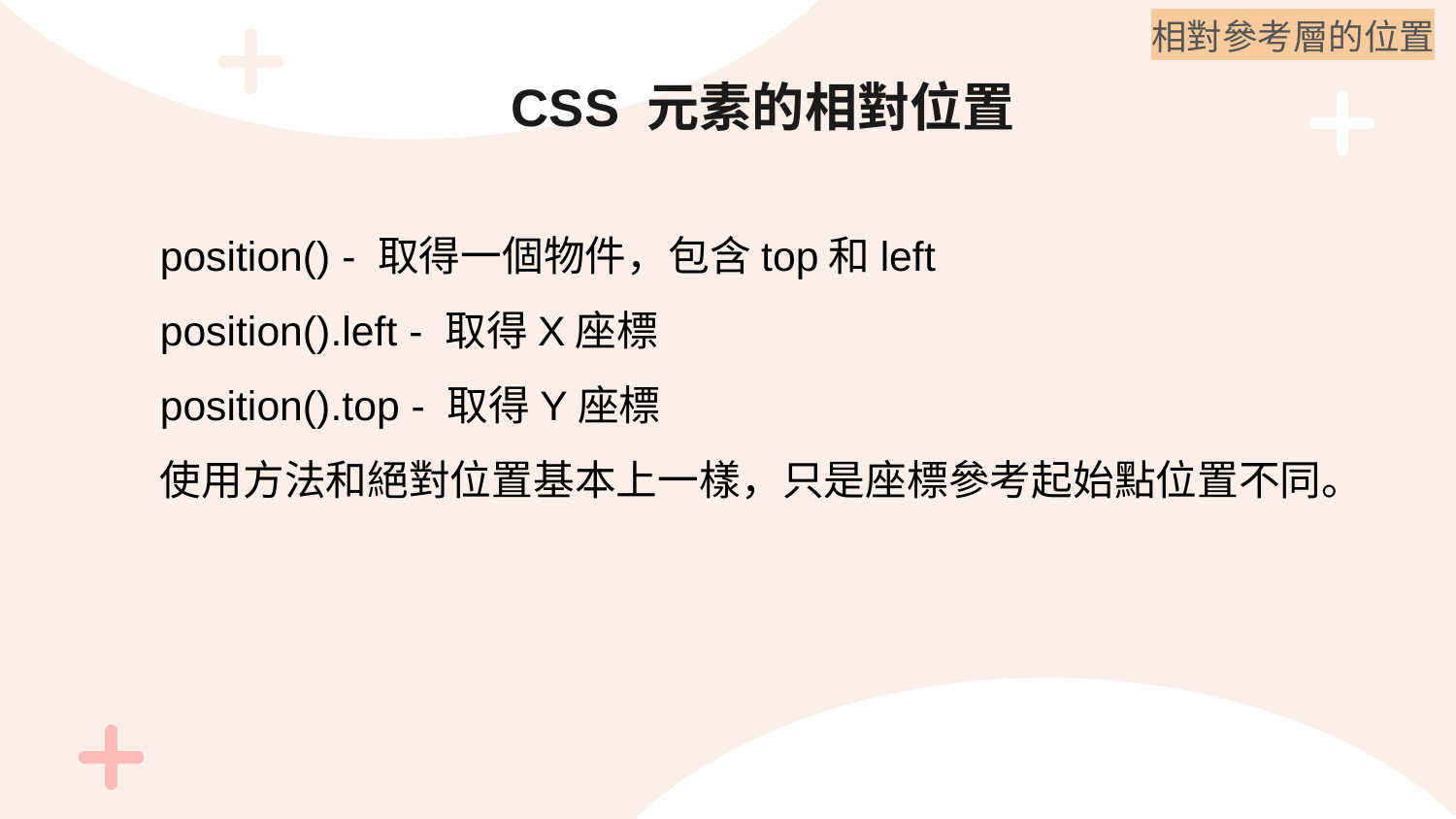

相對參考層的位置
# CSS 元素的相對位置
position() - 取得一個物件，包含top和left
position().left - 取得X座標
position().top - 取得Y座標
使用方法和絕對位置基本上一樣，只是座標參考起始點位置不同。